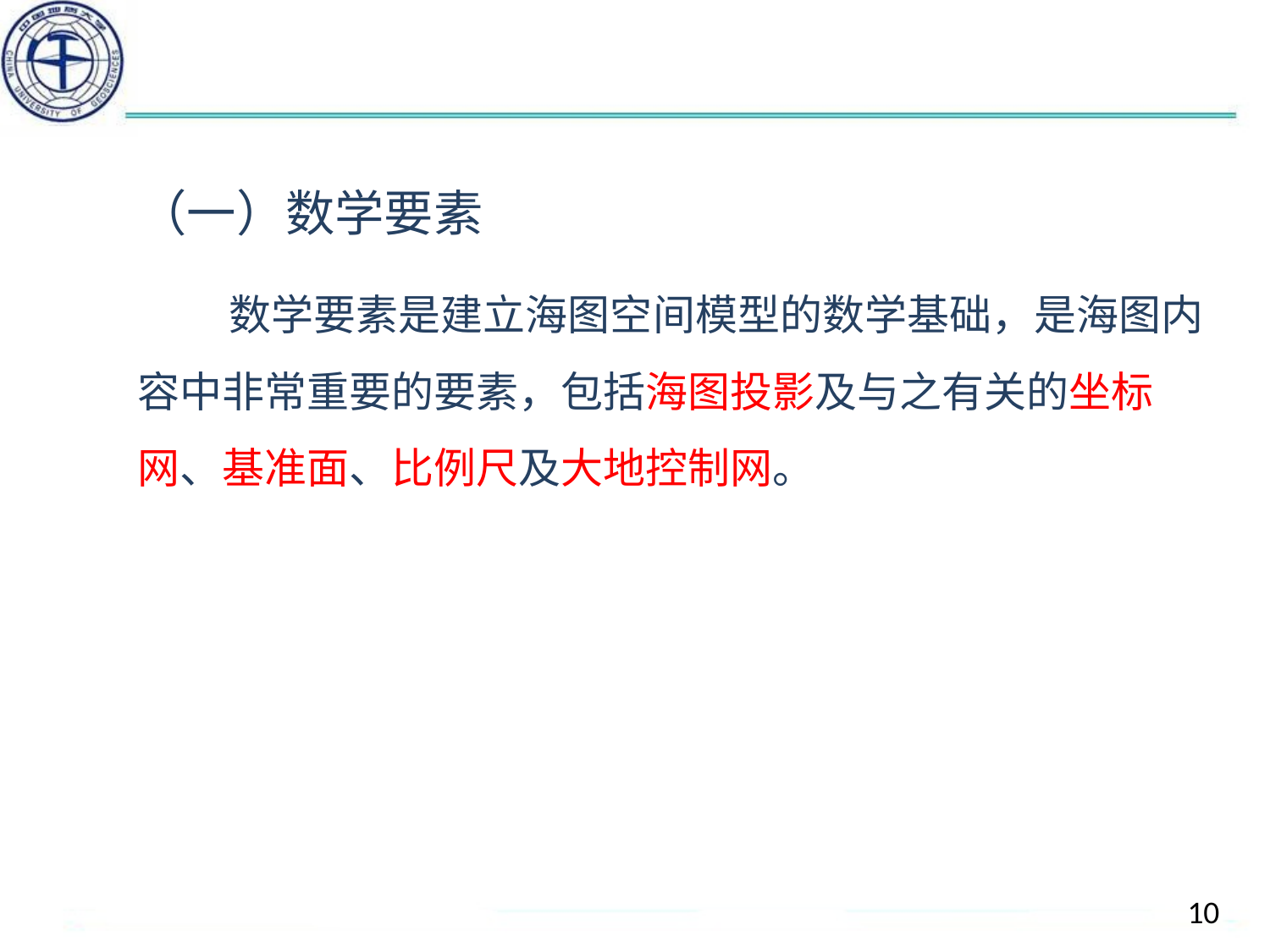

#
（一）数学要素
　　数学要素是建立海图空间模型的数学基础，是海图内容中非常重要的要素，包括海图投影及与之有关的坐标网、基准面、比例尺及大地控制网。

10